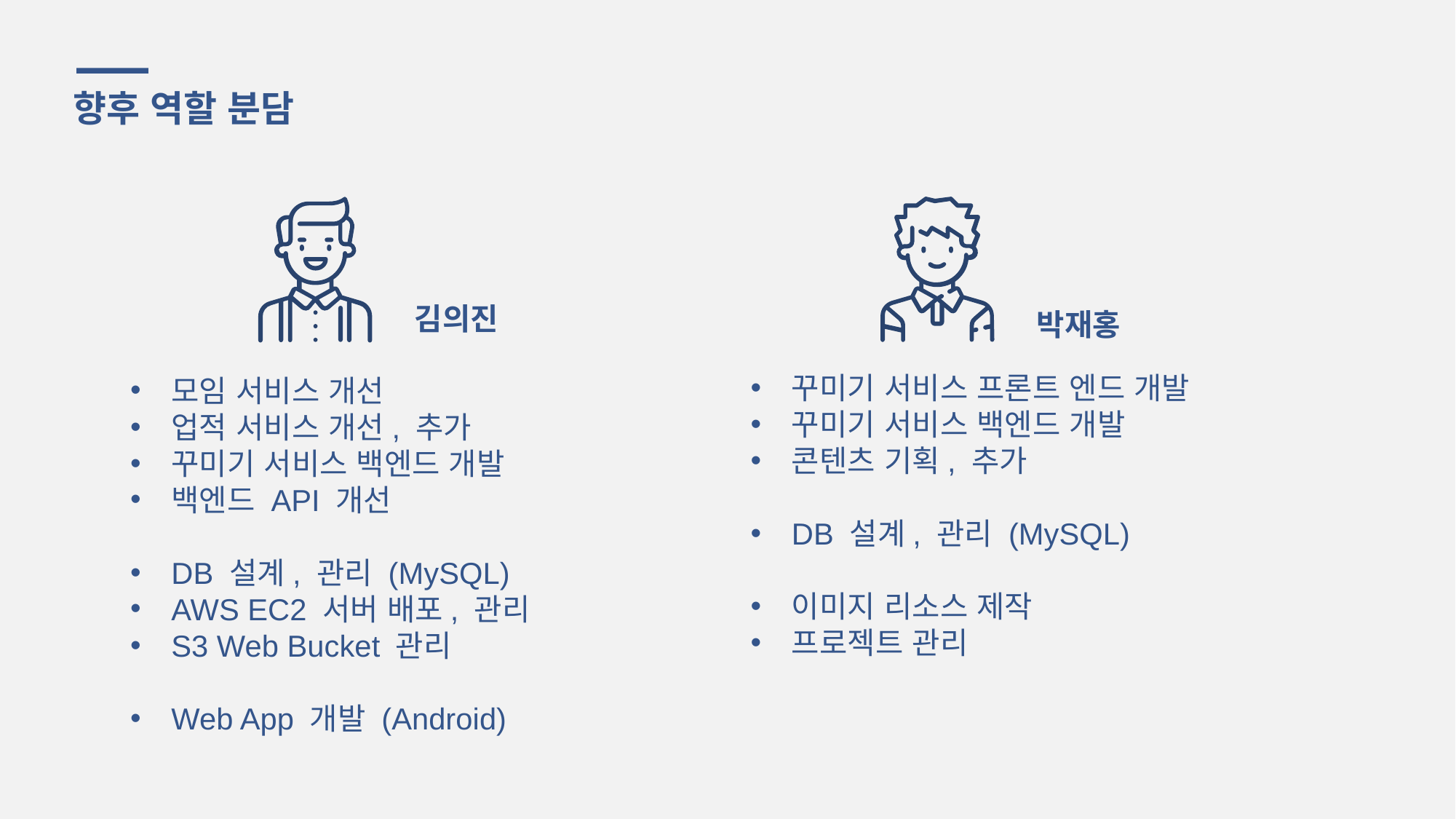

향후 역할 분담

김의진
박재홍
꾸미기 서비스 프론트 엔드 개발
꾸미기 서비스 백엔드 개발
콘텐츠 기획, 추가

DB 설계, 관리 (MySQL)

이미지 리소스 제작
프로젝트 관리

모임 서비스 개선
업적 서비스 개선, 추가
꾸미기 서비스 백엔드 개발
백엔드 API 개선

DB 설계, 관리 (MySQL)
AWS EC2 서버 배포, 관리
S3 Web Bucket 관리

Web App 개발 (Android)